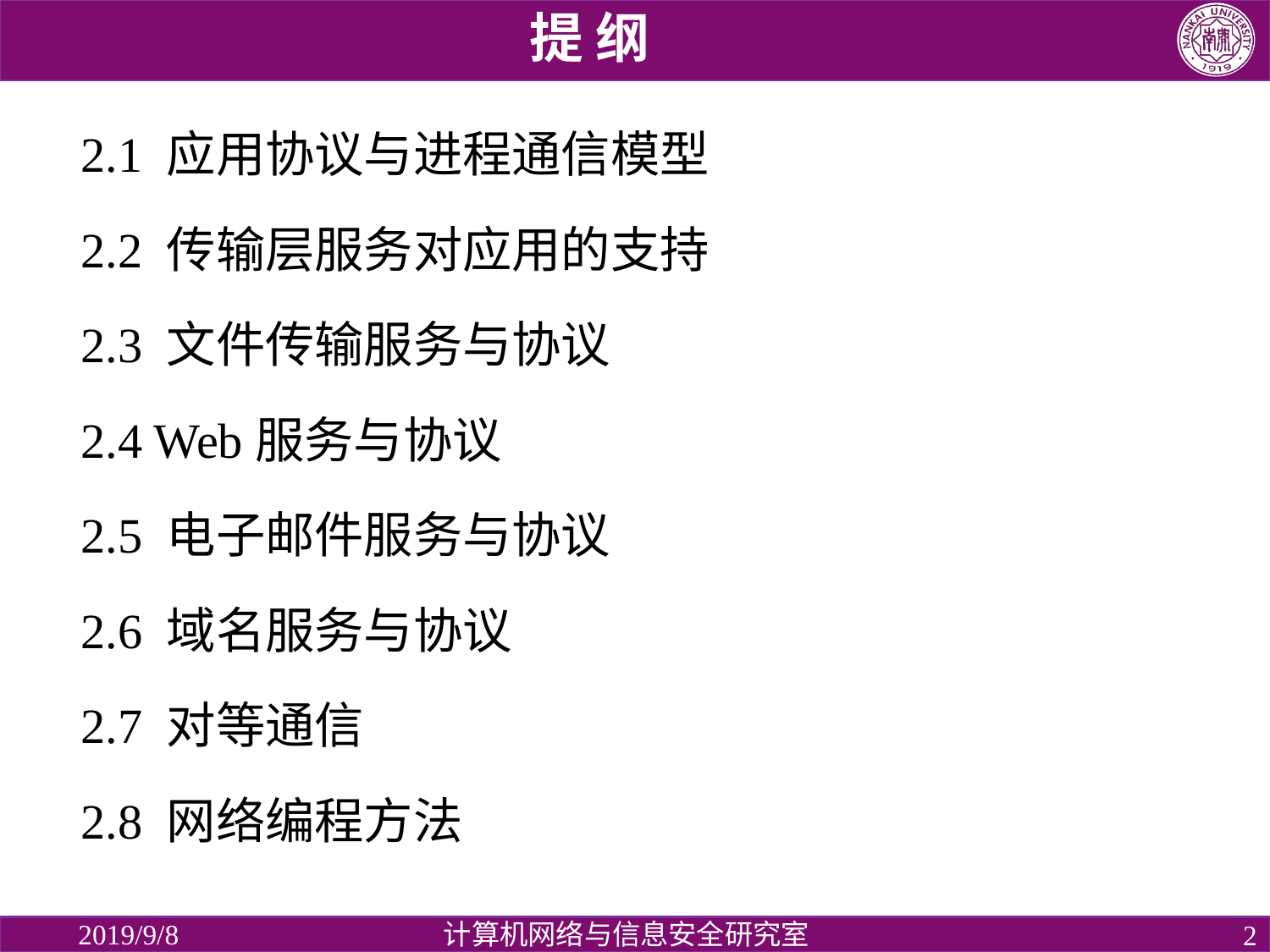

提 纲
2.1 应用协议与进程通信模型
2.2 传输层服务对应用的支持
2.3 文件传输服务与协议
2.4 Web服务与协议
2.5 电子邮件服务与协议
2.6 域名服务与协议
2.7 对等通信
2.8 网络编程方法